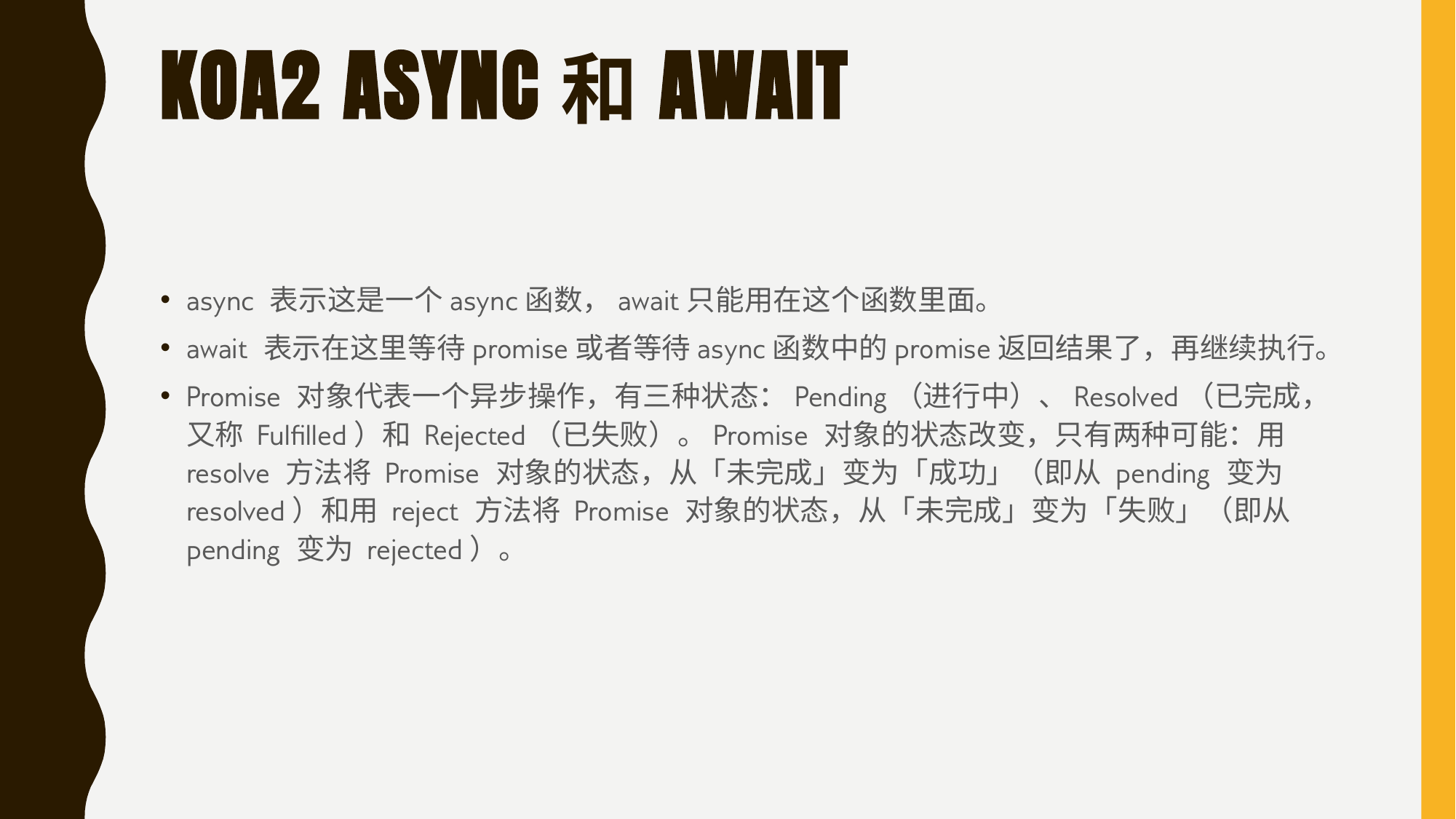

# koa2 async和await
async 表示这是一个async函数，await只能用在这个函数里面。
await 表示在这里等待promise或者等待async函数中的promise返回结果了，再继续执行。
Promise 对象代表一个异步操作，有三种状态：Pending（进行中）、Resolved（已完成，又称 Fulfilled）和 Rejected（已失败）。Promise 对象的状态改变，只有两种可能：用 resolve 方法将 Promise 对象的状态，从「未完成」变为「成功」（即从 pending 变为 resolved）和用 reject 方法将 Promise 对象的状态，从「未完成」变为「失败」（即从 pending 变为 rejected）。